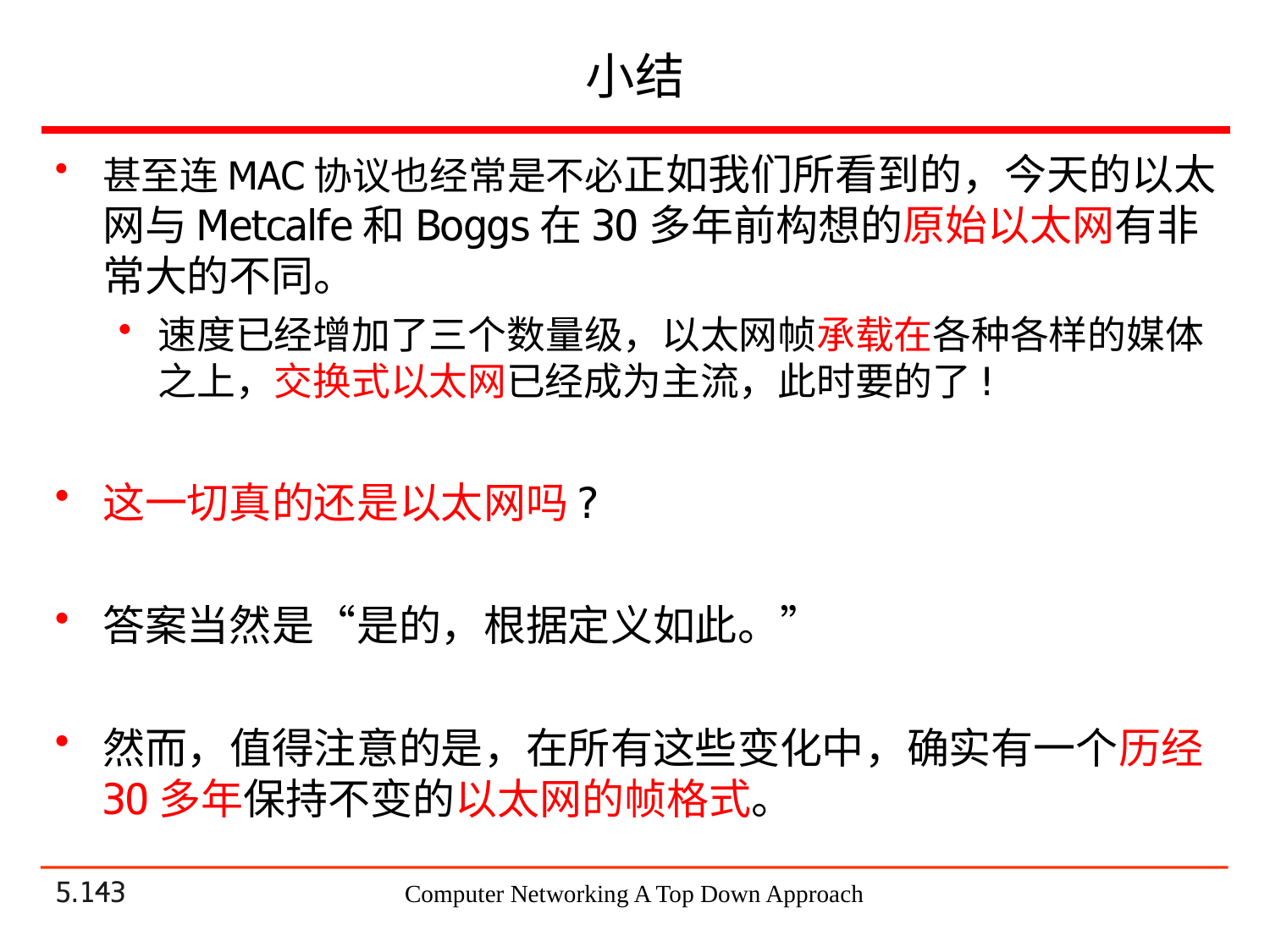

# 小结
甚至连MAC协议也经常是不必正如我们所看到的，今天的以太网与Metcalfe和Boggs在30多年前构想的原始以太网有非常大的不同。
速度已经增加了三个数量级，以太网帧承载在各种各样的媒体之上，交换式以太网已经成为主流，此时要的了!

这一切真的还是以太网吗?

答案当然是“是的，根据定义如此。”

然而，值得注意的是，在所有这些变化中，确实有一个历经30多年保持不变的以太网的帧格式。